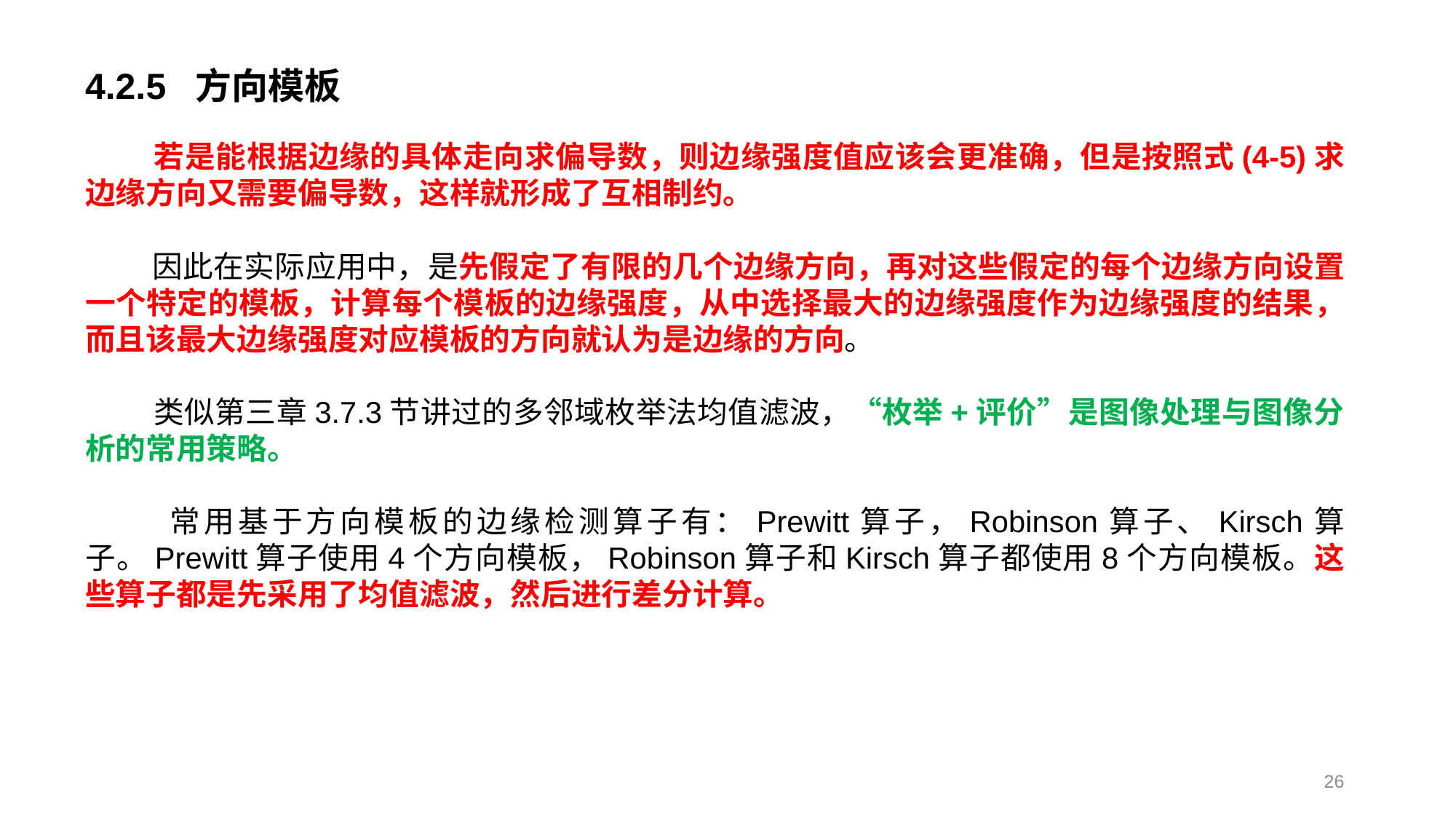

4.2.5  方向模板
    若是能根据边缘的具体走向求偏导数，则边缘强度值应该会更准确，但是按照式(4-5)求边缘方向又需要偏导数，这样就形成了互相制约。

    因此在实际应用中，是先假定了有限的几个边缘方向，再对这些假定的每个边缘方向设置一个特定的模板，计算每个模板的边缘强度，从中选择最大的边缘强度作为边缘强度的结果，而且该最大边缘强度对应模板的方向就认为是边缘的方向。

    类似第三章3.7.3节讲过的多邻域枚举法均值滤波，“枚举+评价”是图像处理与图像分析的常用策略。

    常用基于方向模板的边缘检测算子有：Prewitt算子，Robinson算子、Kirsch算子。Prewitt算子使用4个方向模板，Robinson算子和Kirsch算子都使用8个方向模板。这些算子都是先采用了均值滤波，然后进行差分计算。
26